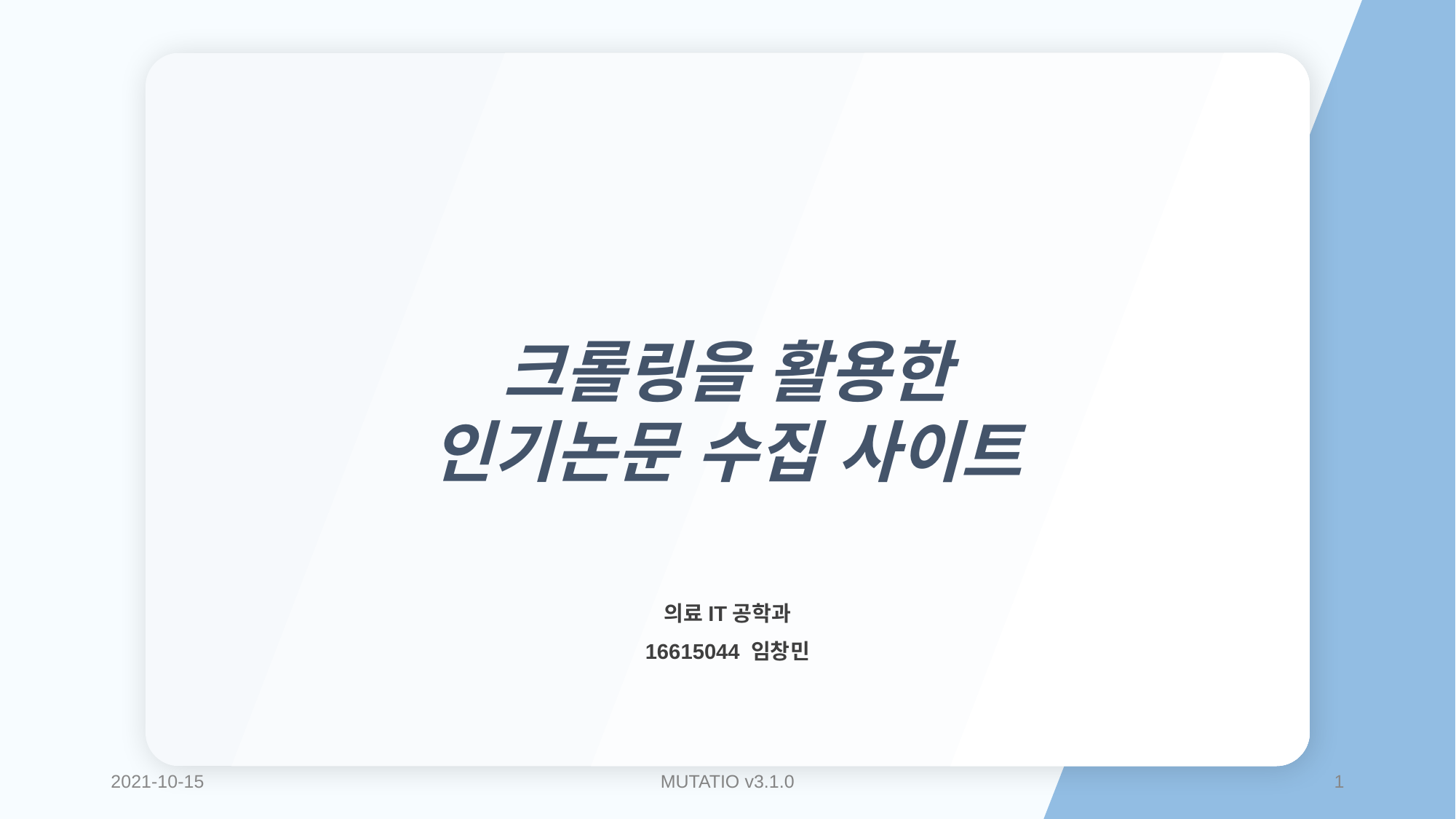

크롤링을 활용한
인기논문 수집 사이트

의료IT공학과
16615044 임창민
2021-10-15
MUTATIO v3.1.0
1